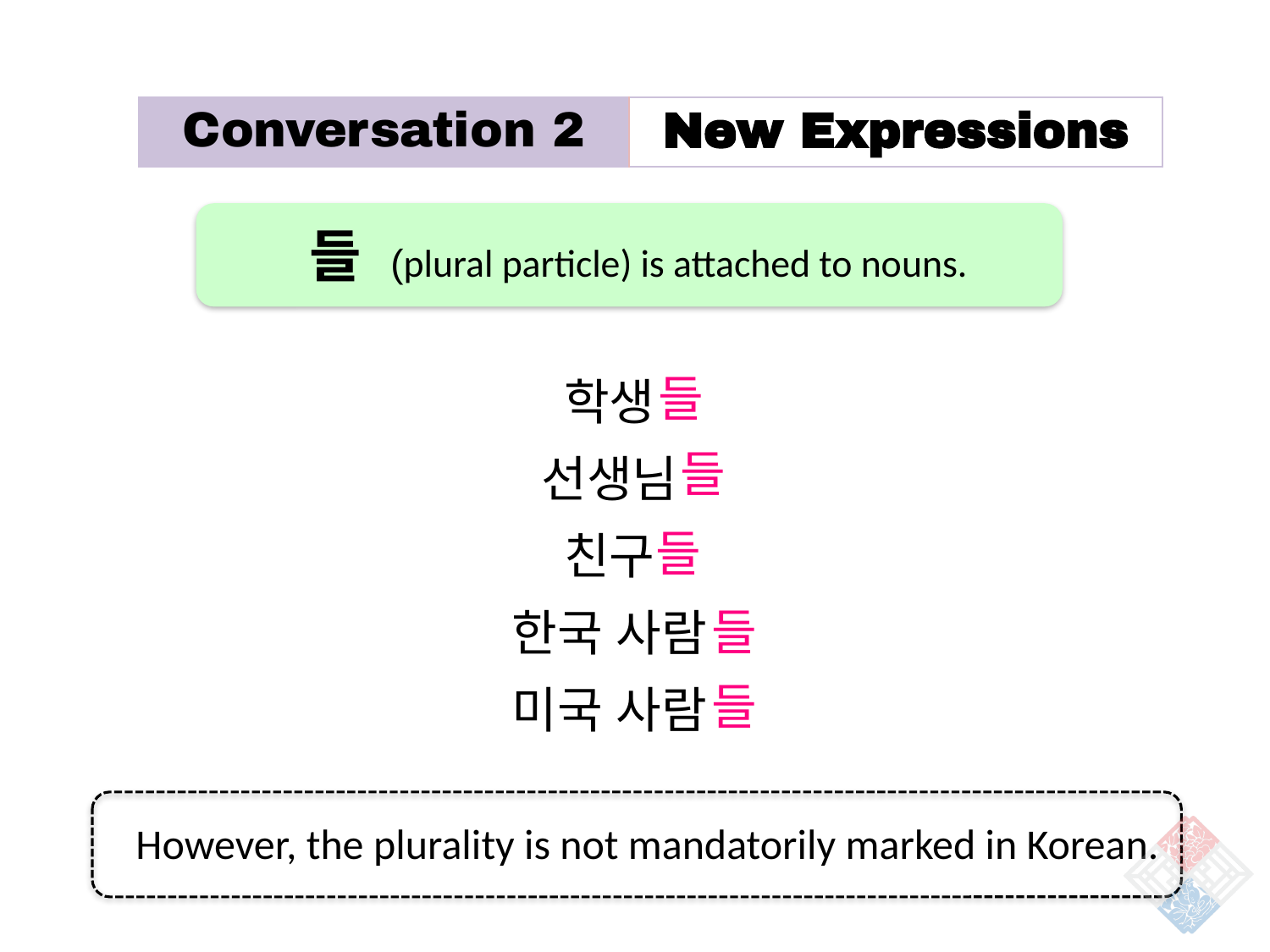

| Conversation 2 | New Expressions |
| --- | --- |

들 (plural particle) is attached to nouns.
학생
선생님
친구
한국 사람
미국 사람
들
들
들
들
들

However, the plurality is not mandatorily marked in Korean.